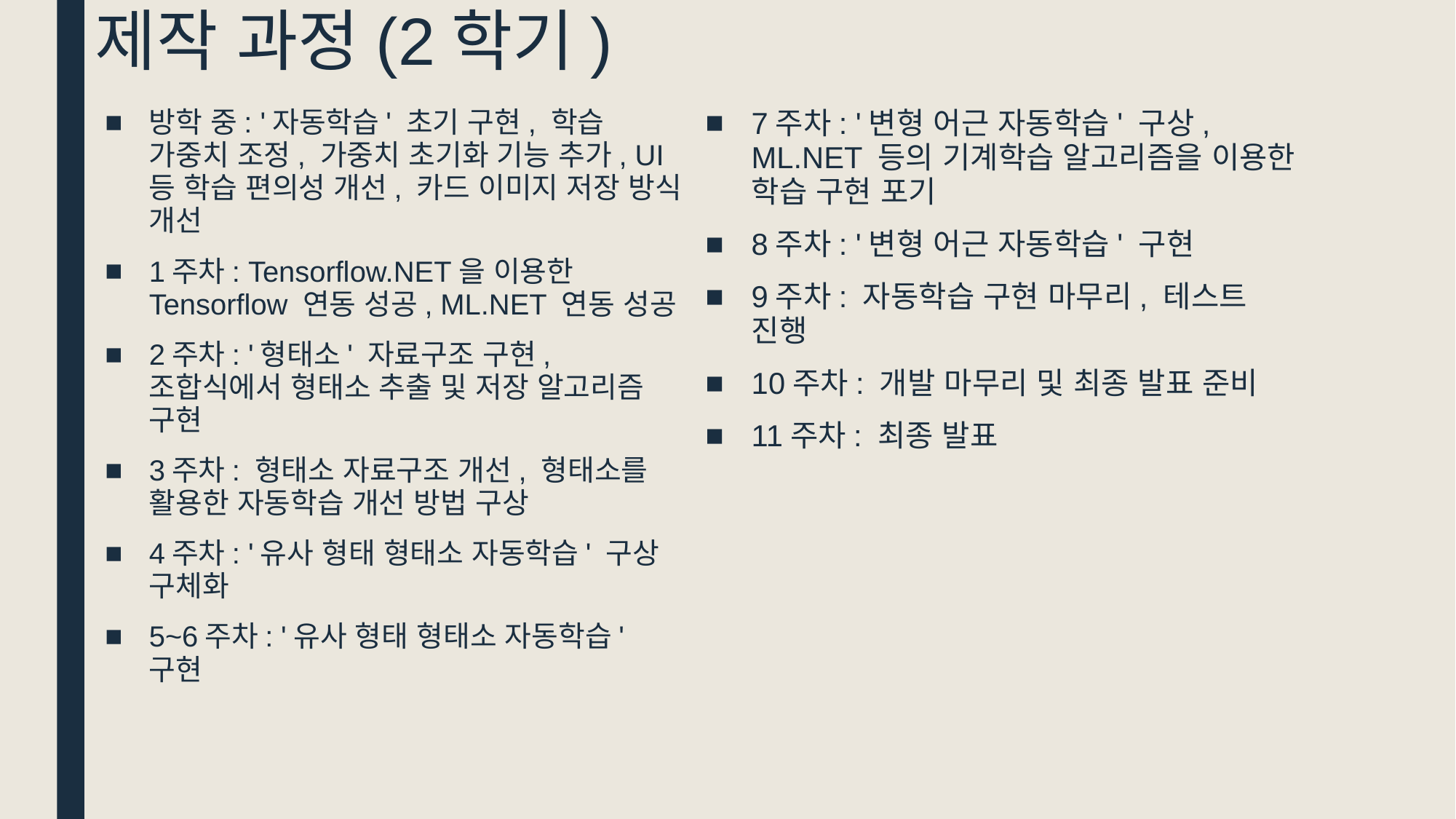

# 제작 과정(2학기)
방학 중: '자동학습' 초기 구현, 학습 가중치 조정, 가중치 초기화 기능 추가, UI 등 학습 편의성 개선, 카드 이미지 저장 방식 개선
1주차: Tensorflow.NET을 이용한 Tensorflow 연동 성공, ML.NET 연동 성공
2주차: '형태소' 자료구조 구현, 조합식에서 형태소 추출 및 저장 알고리즘 구현
3주차: 형태소 자료구조 개선, 형태소를 활용한 자동학습 개선 방법 구상
4주차: '유사 형태 형태소 자동학습' 구상 구체화
5~6주차: '유사 형태 형태소 자동학습' 구현
7주차: '변형 어근 자동학습' 구상, ML.NET 등의 기계학습 알고리즘을 이용한 학습 구현 포기
8주차: '변형 어근 자동학습' 구현
9주차: 자동학습 구현 마무리, 테스트 진행
10주차: 개발 마무리 및 최종 발표 준비
11주차: 최종 발표